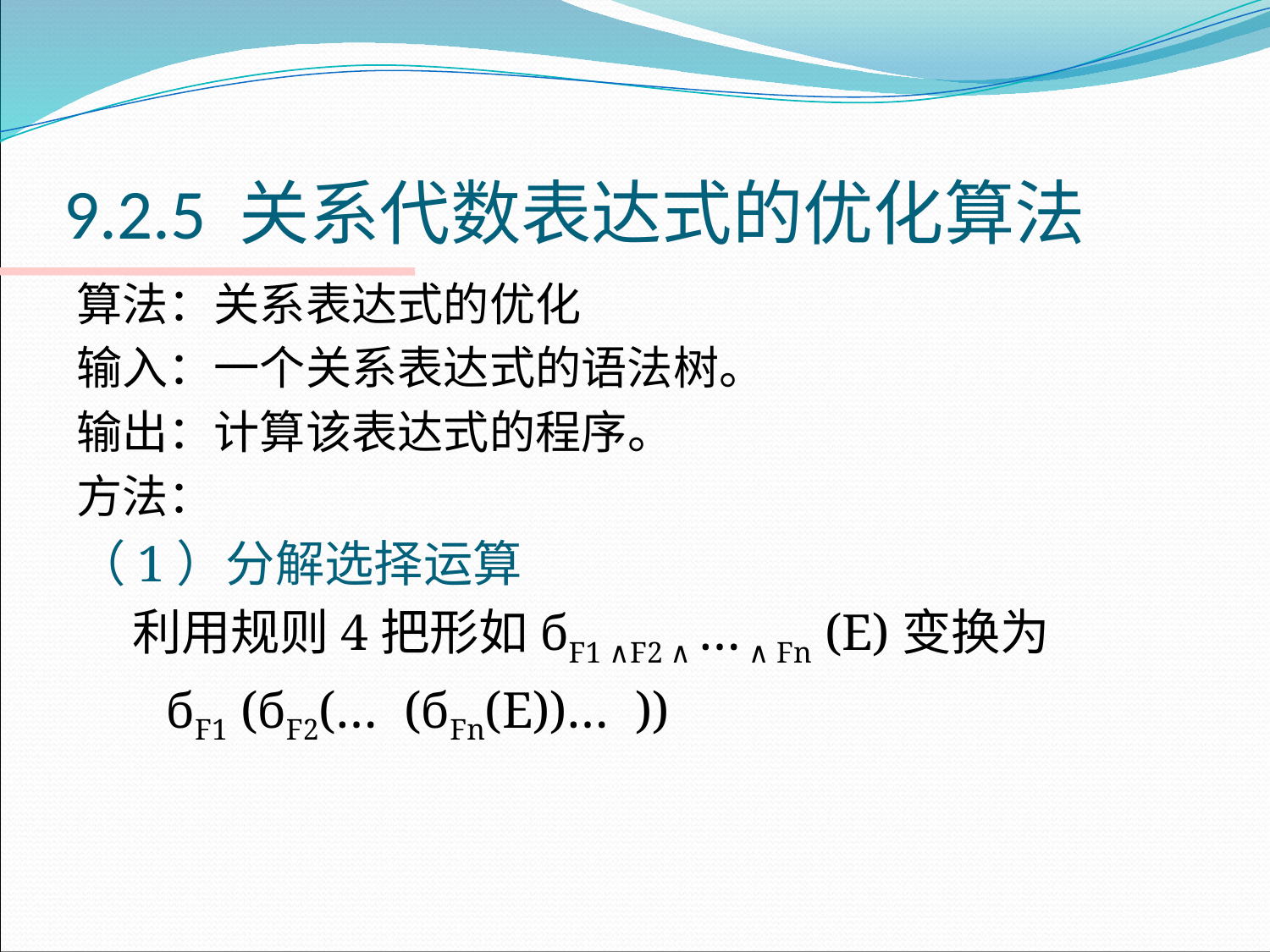

# 9.2.5 关系代数表达式的优化算法
算法：关系表达式的优化
输入：一个关系表达式的语法树。
输出：计算该表达式的程序。
方法：
（1）分解选择运算
    利用规则4把形如бF1 ∧F2 ∧ … ∧ Fn (E)变换为
       бF1 (бF2(…  (бFn(E))…  ))

871